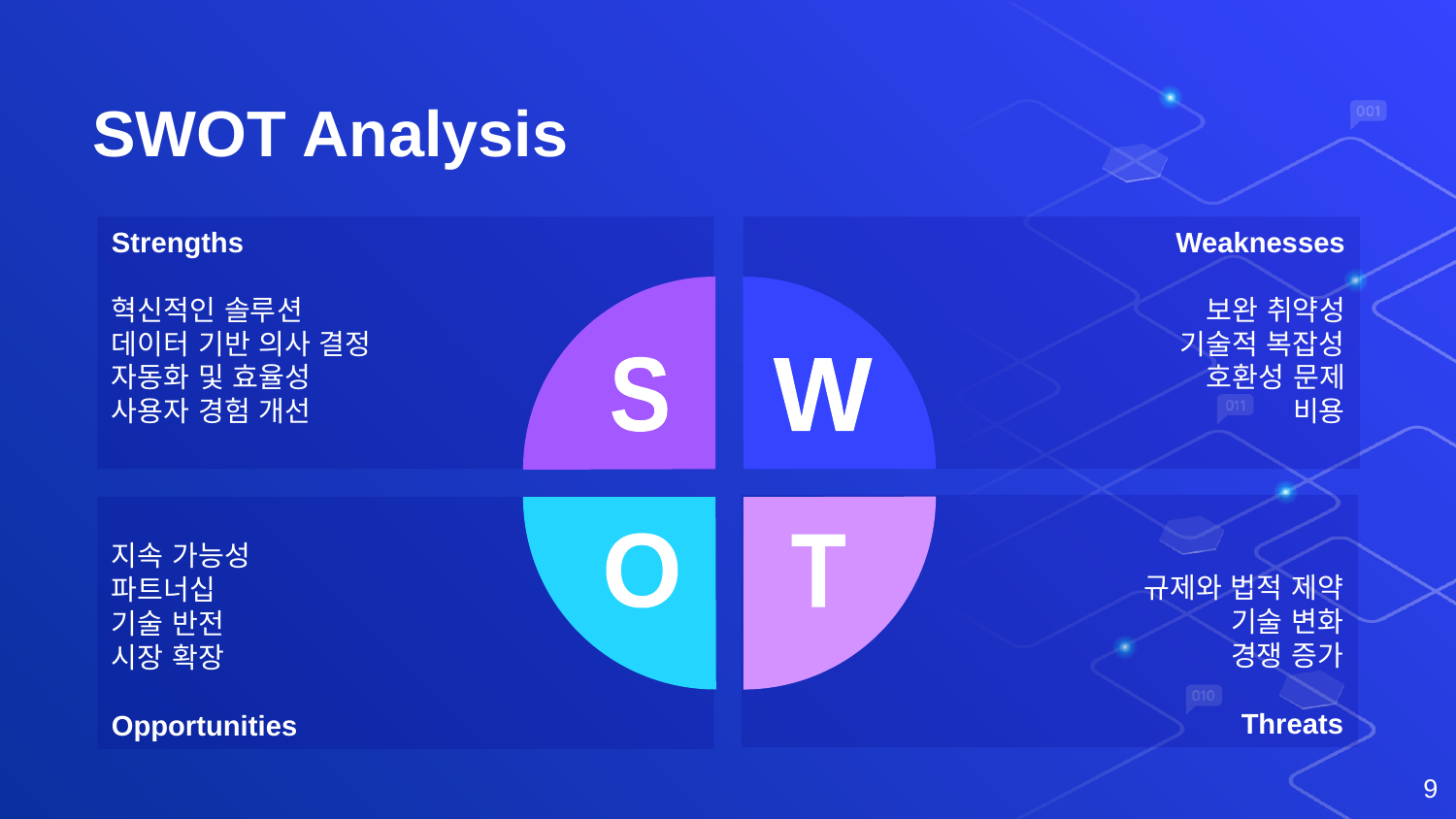

# SWOT Analysis
Strengths

혁신적인 솔루션
데이터 기반 의사 결정
자동화 및 효율성
사용자 경험 개선

Weaknesses

보완 취약성
기술적 복잡성
호환성 문제
비용

S
W

규제와 법적 제약
기술 변화
경쟁 증가

Threats

지속 가능성
파트너십
기술 반전
시장 확장

Opportunities
O
T
9